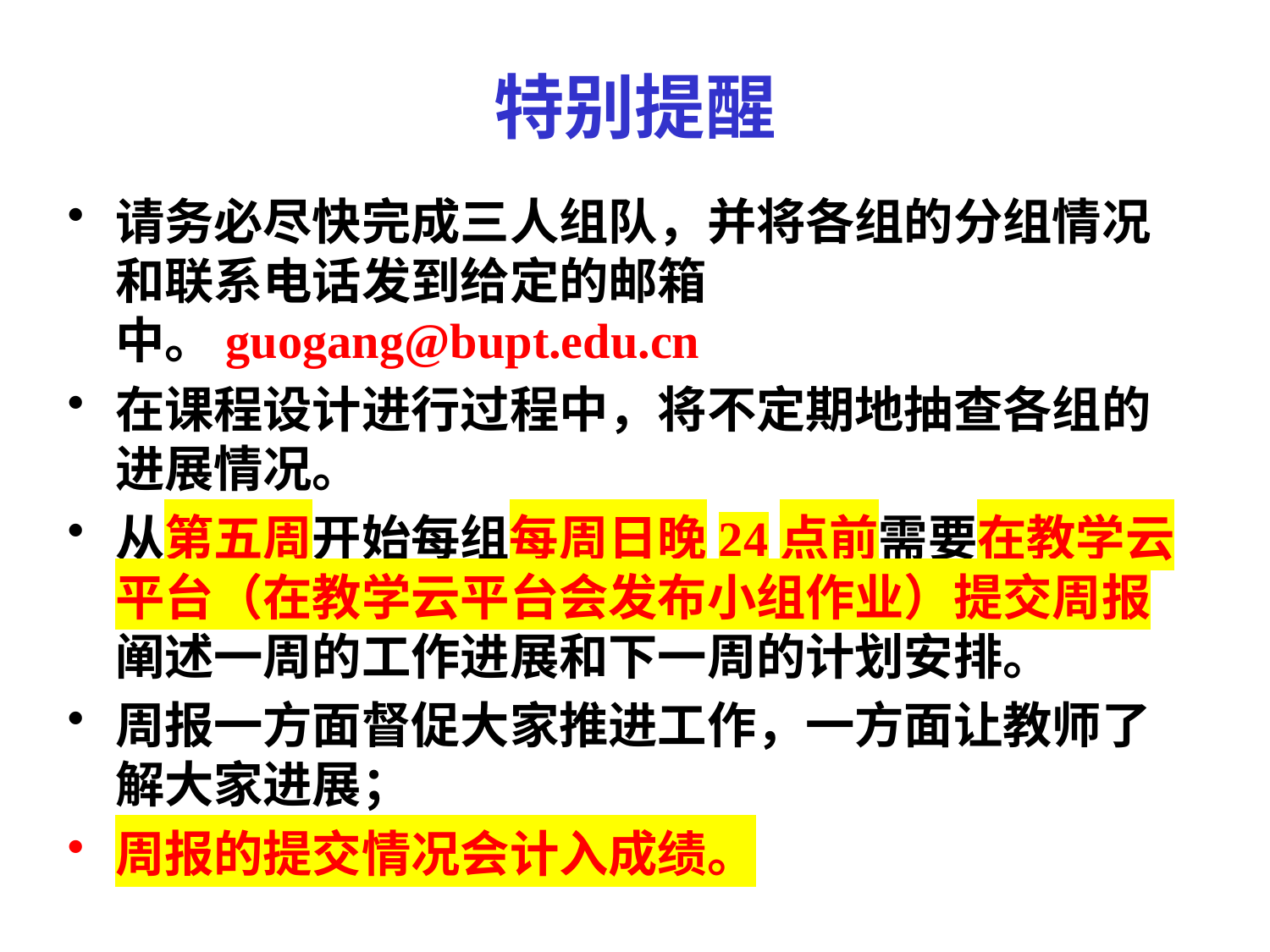

# 特别提醒
请务必尽快完成三人组队，并将各组的分组情况和联系电话发到给定的邮箱中。guogang@bupt.edu.cn
在课程设计进行过程中，将不定期地抽查各组的进展情况。
从第五周开始每组每周日晚24点前需要在教学云平台（在教学云平台会发布小组作业）提交周报阐述一周的工作进展和下一周的计划安排。
周报一方面督促大家推进工作，一方面让教师了解大家进展；
周报的提交情况会计入成绩。